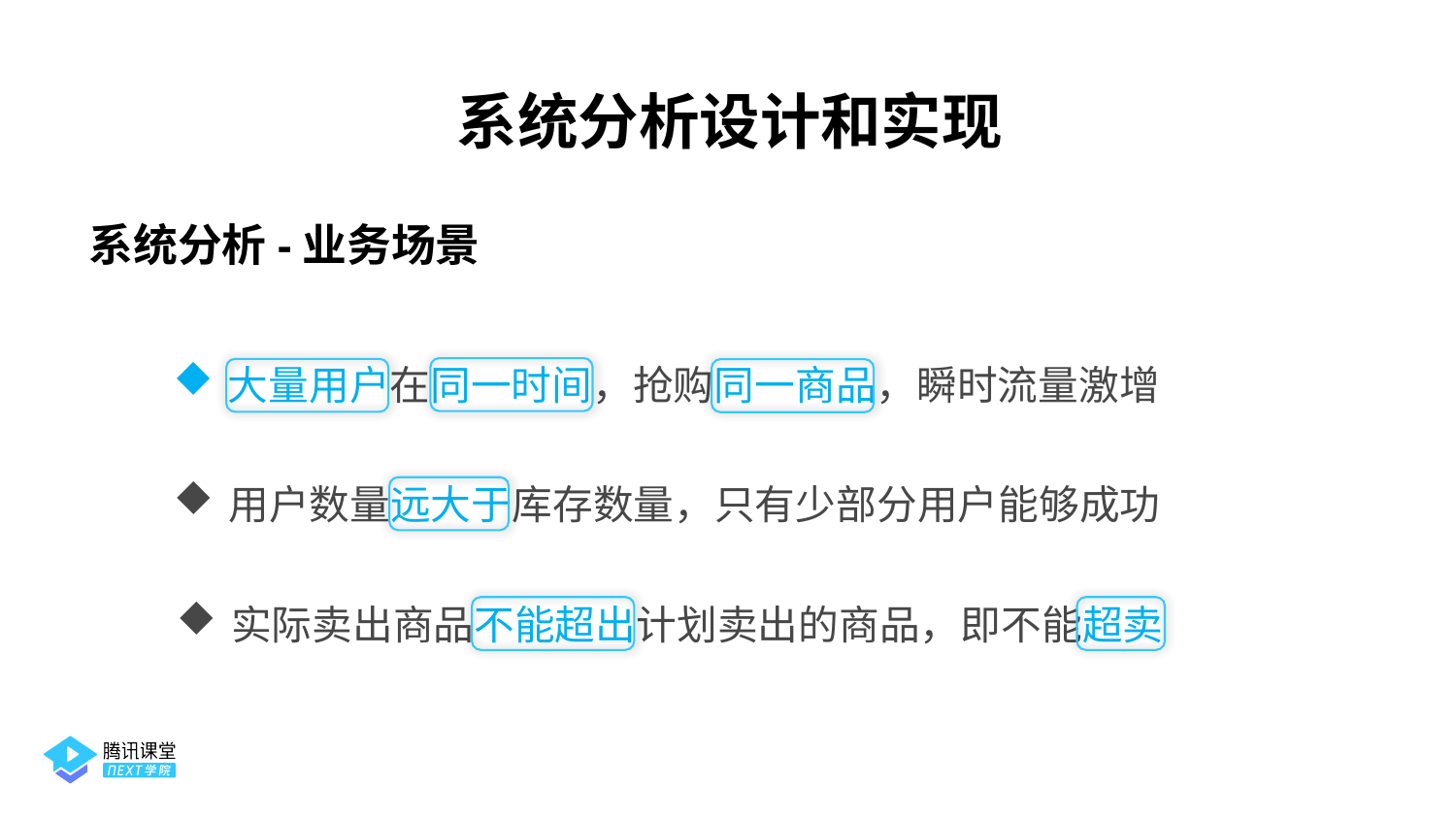

系统分析设计和实现
系统分析-业务场景
大量用户在同一时间，抢购同一商品，瞬时流量激增

用户数量远大于库存数量，只有少部分用户能够成功

实际卖出商品不能超出计划卖出的商品，即不能超卖